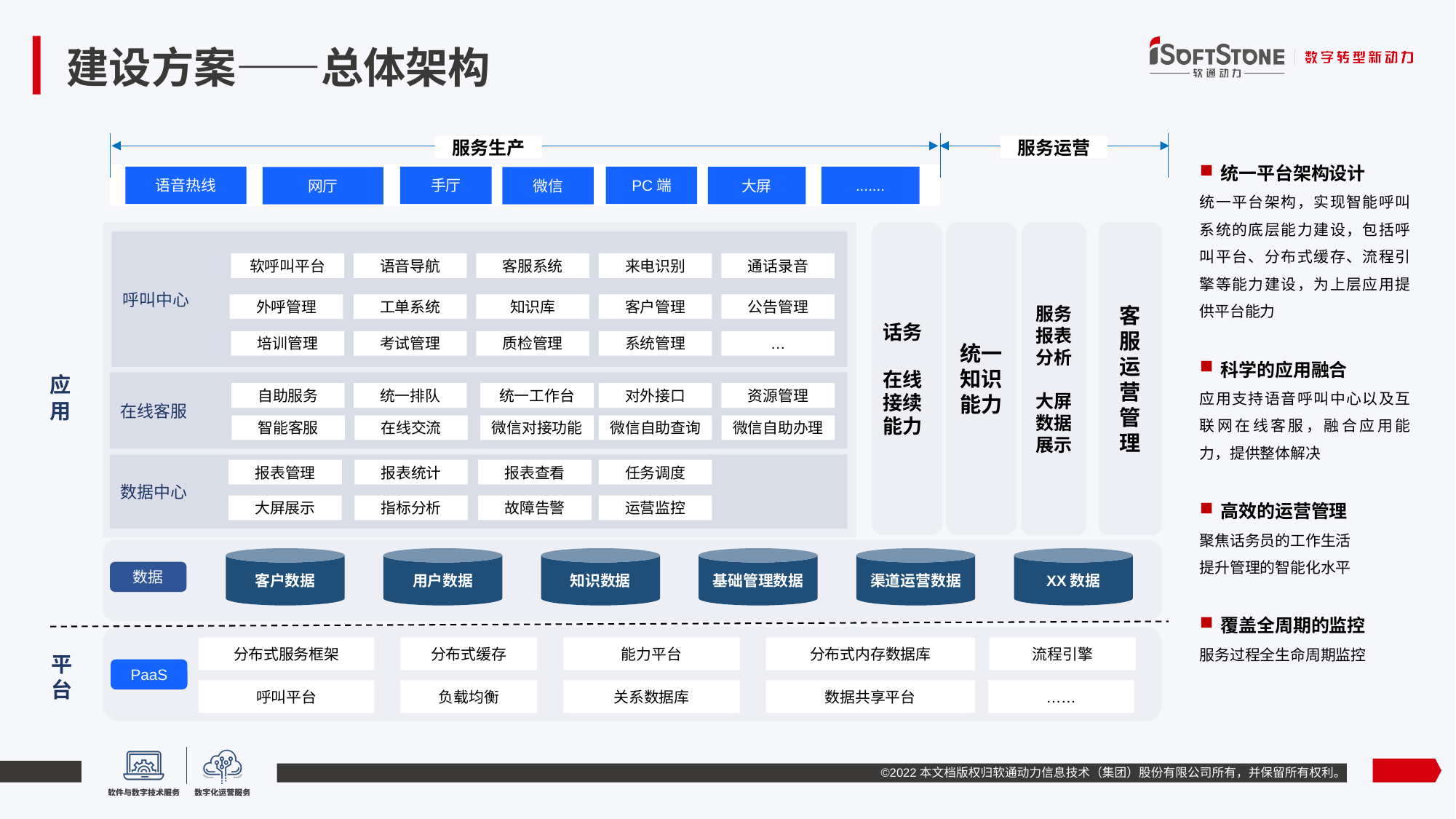

# 建设方案——总体架构
服务生产
服务运营
统一平台架构设计
统一平台架构，实现智能呼叫系统的底层能力建设，包括呼叫平台、分布式缓存、流程引擎等能力建设，为上层应用提供平台能力

科学的应用融合
应用支持语音呼叫中心以及互联网在线客服，融合应用能力，提供整体解决

高效的运营管理
聚焦话务员的工作生活
提升管理的智能化水平

覆盖全周期的监控
服务过程全生命周期监控

语音热线
手厅
PC端
.......
大屏
网厅
微信

话务

在线
接续能力
统一知识能力
服务报表分析

大屏数据展示
客服
运营管理
呼叫中心
软呼叫平台
语音导航
客服系统
来电识别
通话录音
外呼管理
工单系统
知识库
客户管理
公告管理
培训管理
考试管理
质检管理
系统管理
…
应
用
在线客服
自助服务
统一排队
统一工作台
对外接口
资源管理
智能客服
在线交流
微信对接功能
微信自助查询
微信自助办理
数据中心
报表管理
报表统计
报表查看
任务调度
大屏展示
指标分析
故障告警
运营监控

客户数据
用户数据
知识数据
基础管理数据
渠道运营数据
XX数据
数据

分布式内存数据库
分布式服务框架
分布式缓存
能力平台
流程引擎
平
台
PaaS
呼叫平台
负载均衡
关系数据库
数据共享平台
……